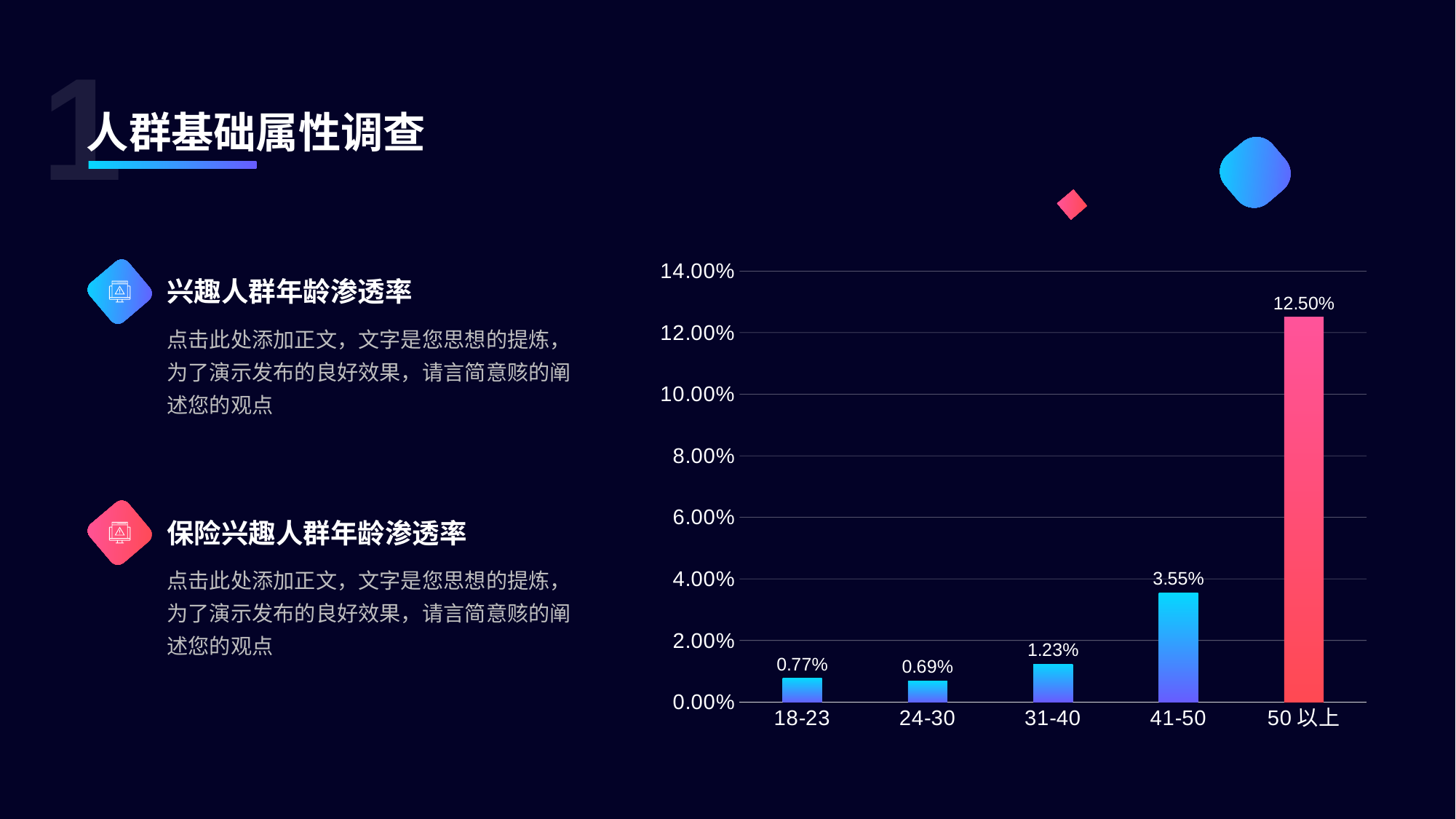

1
人群基础属性调查

### Chart

| Category | 渗透率 |
|---|---|
| 18-23 | 0.0077 |
| 24-30 | 0.0069 |
| 31-40 | 0.0123 |
| 41-50 | 0.0355 |
| 50以上 | 0.125 |

兴趣人群年龄渗透率
点击此处添加正文，文字是您思想的提炼，为了演示发布的良好效果，请言简意赅的阐述您的观点

保险兴趣人群年龄渗透率
点击此处添加正文，文字是您思想的提炼，为了演示发布的良好效果，请言简意赅的阐述您的观点